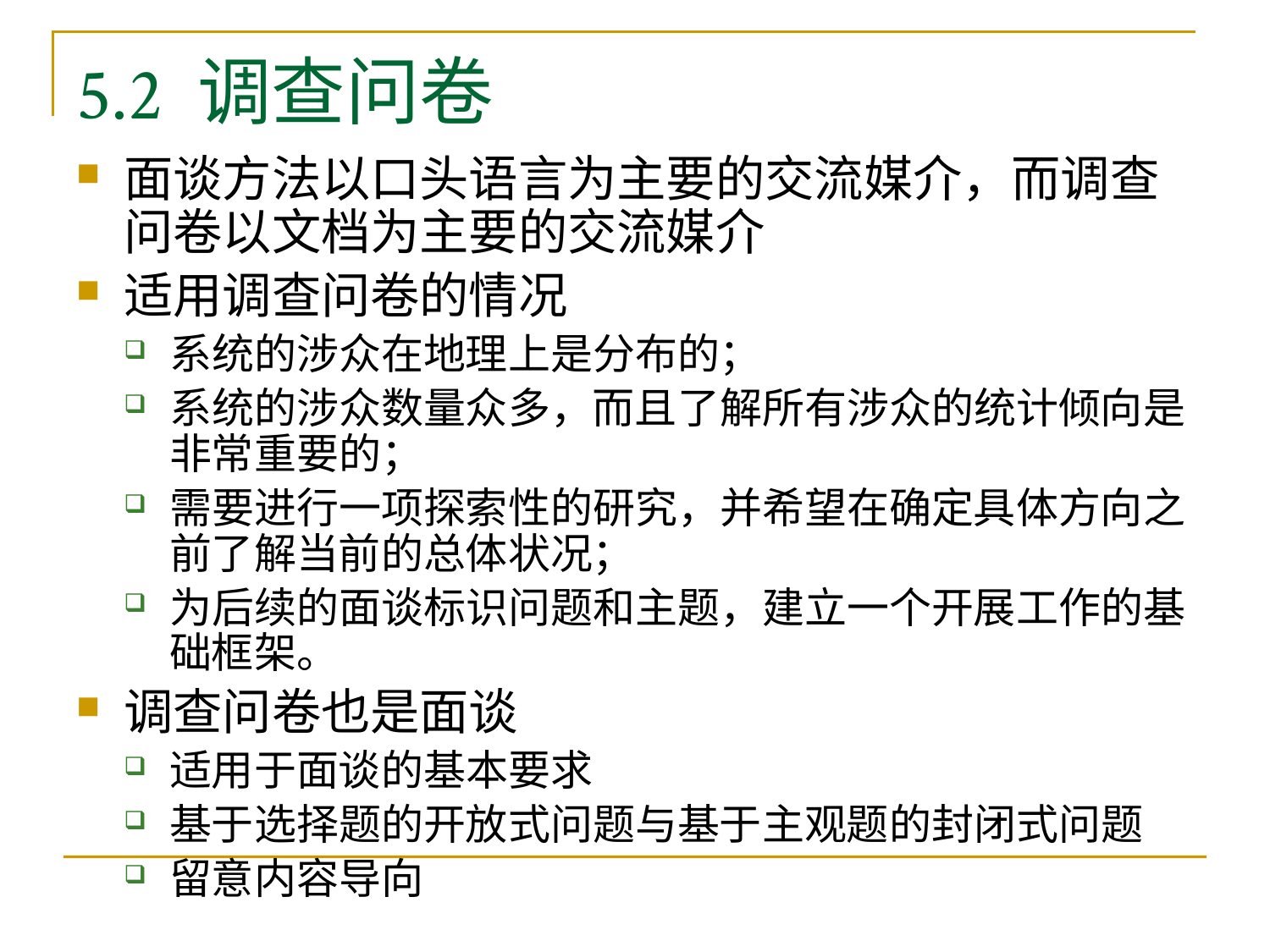

# 5.2 调查问卷
面谈方法以口头语言为主要的交流媒介，而调查问卷以文档为主要的交流媒介
适用调查问卷的情况
系统的涉众在地理上是分布的；
系统的涉众数量众多，而且了解所有涉众的统计倾向是非常重要的；
需要进行一项探索性的研究，并希望在确定具体方向之前了解当前的总体状况；
为后续的面谈标识问题和主题，建立一个开展工作的基础框架。
调查问卷也是面谈
适用于面谈的基本要求
基于选择题的开放式问题与基于主观题的封闭式问题
留意内容导向